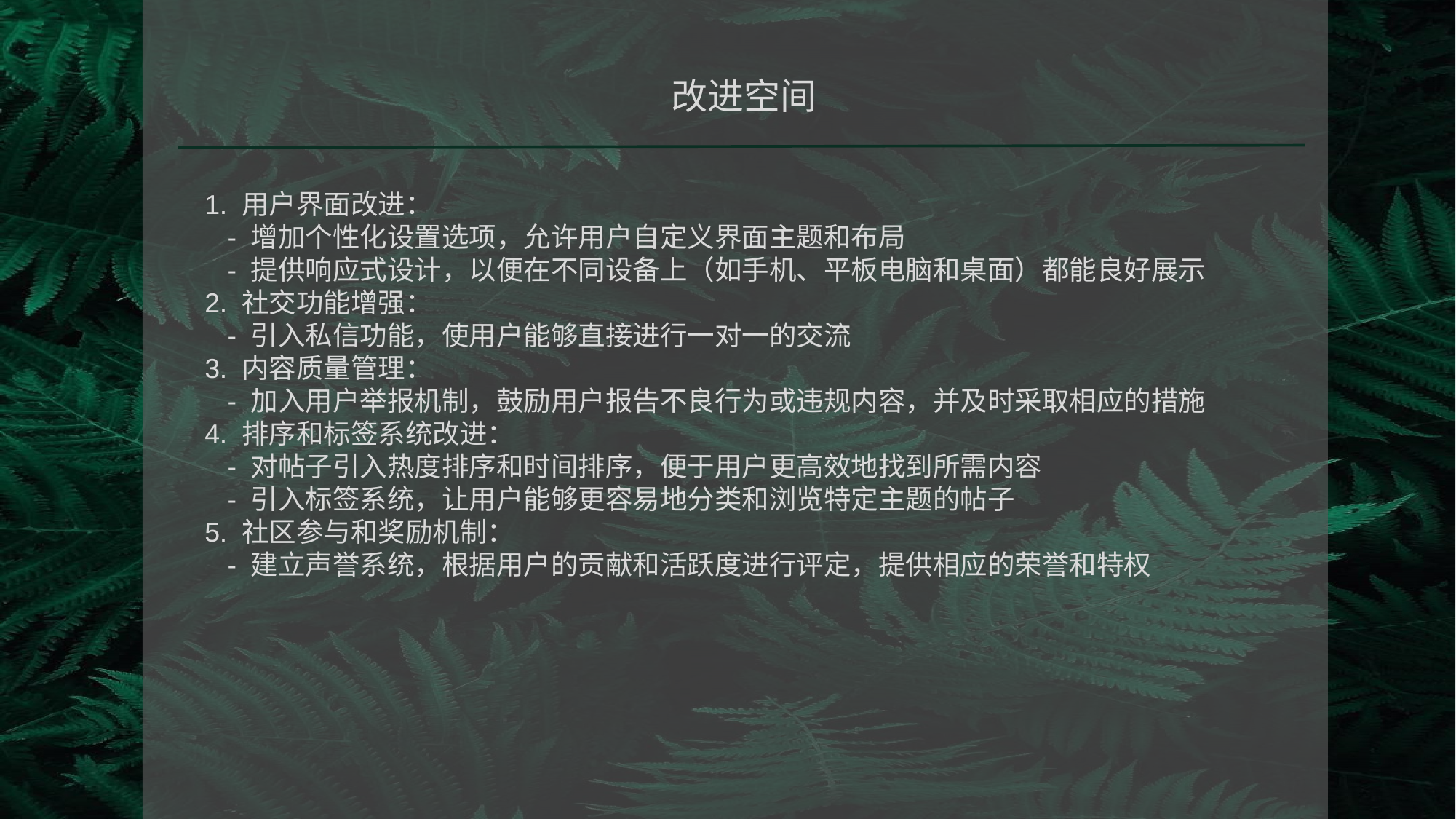

改进空间
1. 用户界面改进：
   - 增加个性化设置选项，允许用户自定义界面主题和布局
   - 提供响应式设计，以便在不同设备上（如手机、平板电脑和桌面）都能良好展示
2. 社交功能增强：
   - 引入私信功能，使用户能够直接进行一对一的交流
3. 内容质量管理：
   - 加入用户举报机制，鼓励用户报告不良行为或违规内容，并及时采取相应的措施
4. 排序和标签系统改进：
   - 对帖子引入热度排序和时间排序，便于用户更高效地找到所需内容
   - 引入标签系统，让用户能够更容易地分类和浏览特定主题的帖子
5. 社区参与和奖励机制：
   - 建立声誉系统，根据用户的贡献和活跃度进行评定，提供相应的荣誉和特权